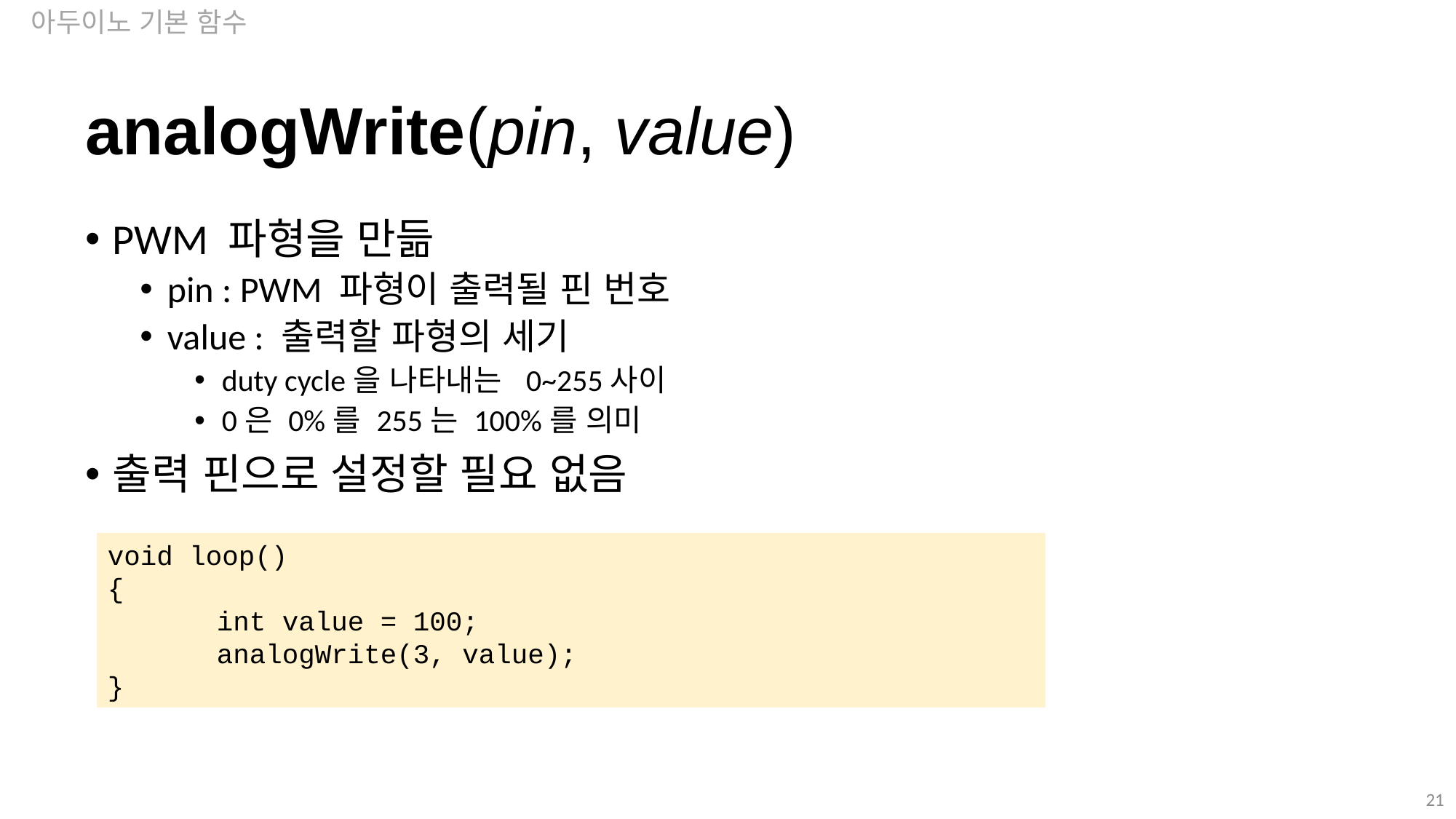

아두이노 기본 함수
analogWrite(pin, value)
PWM 파형을 만듦
pin : PWM 파형이 출력될 핀 번호
value : 출력할 파형의 세기
duty cycle을 나타내는  0~255사이
0은 0%를 255는 100%를 의미
출력 핀으로 설정할 필요 없음
void loop()
{
	int value = 100;
	analogWrite(3, value);
}
21